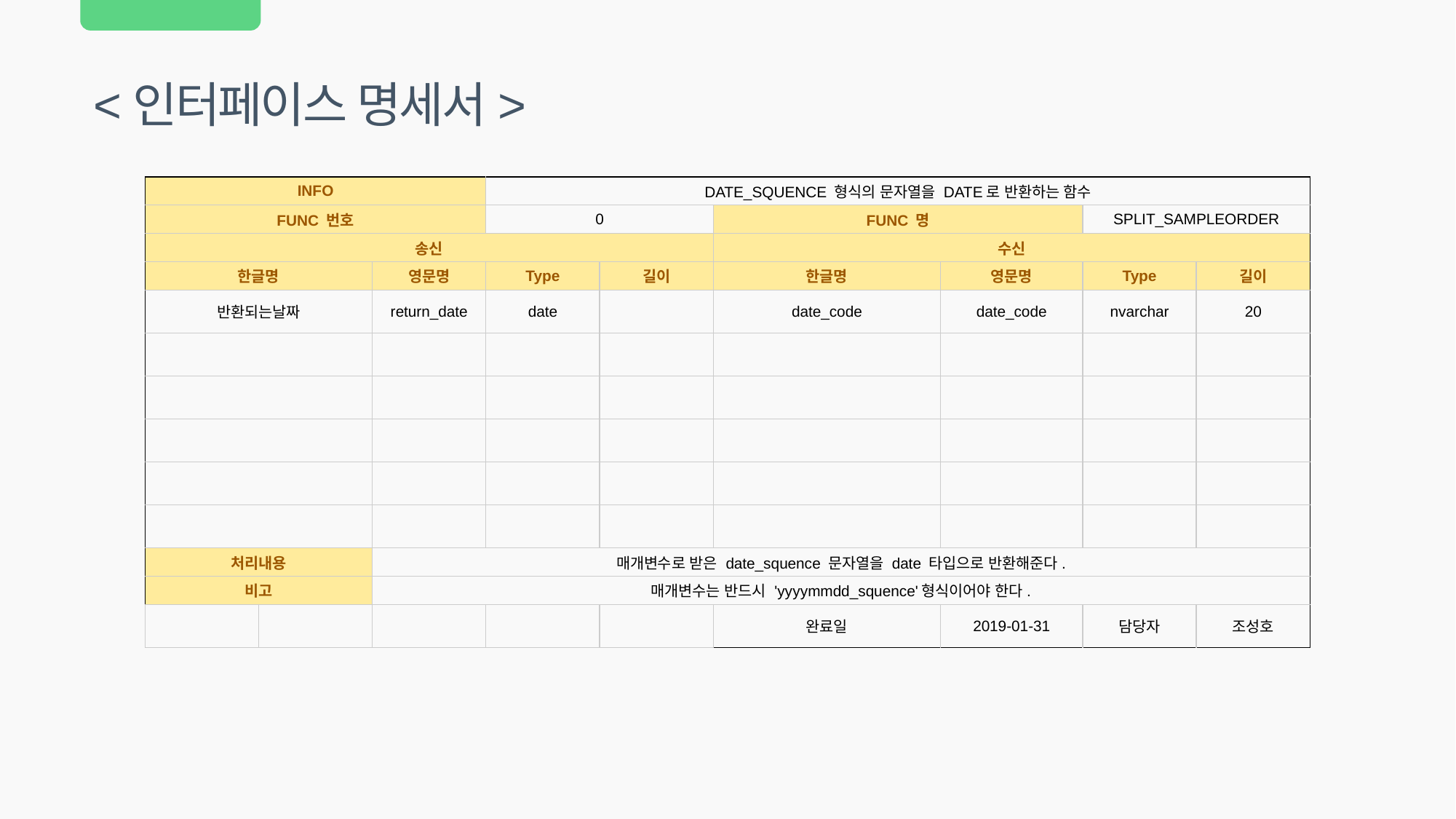

<인터페이스 명세서>
| INFO |  |  | DATE\_SQUENCE 형식의 문자열을 DATE로 반환하는 함수 |  |  |  |  |  |
| --- | --- | --- | --- | --- | --- | --- | --- | --- |
| FUNC 번호 |  |  | 0 |  | FUNC 명 |  | SPLIT\_SAMPLEORDER |  |
| 송신 |  |  |  |  | 수신 |  |  |  |
| 한글명 |  | 영문명 | Type | 길이 | 한글명 | 영문명 | Type | 길이 |
| 반환되는날짜 |  | return\_date | date |  | date\_code | date\_code | nvarchar | 20 |
|  |  |  |  |  |  |  |  |  |
|  |  |  |  |  |  |  |  |  |
|  |  |  |  |  |  |  |  |  |
|  |  |  |  |  |  |  |  |  |
|  |  |  |  |  |  |  |  |  |
| 처리내용 |  | 매개변수로 받은 date\_squence 문자열을 date 타입으로 반환해준다. |  |  |  |  |  |  |
| 비고 |  | 매개변수는 반드시 'yyyymmdd\_squence'형식이어야 한다. |  |  |  |  |  |  |
|  |  |  |  |  | 완료일 | 2019-01-31 | 담당자 | 조성호 |